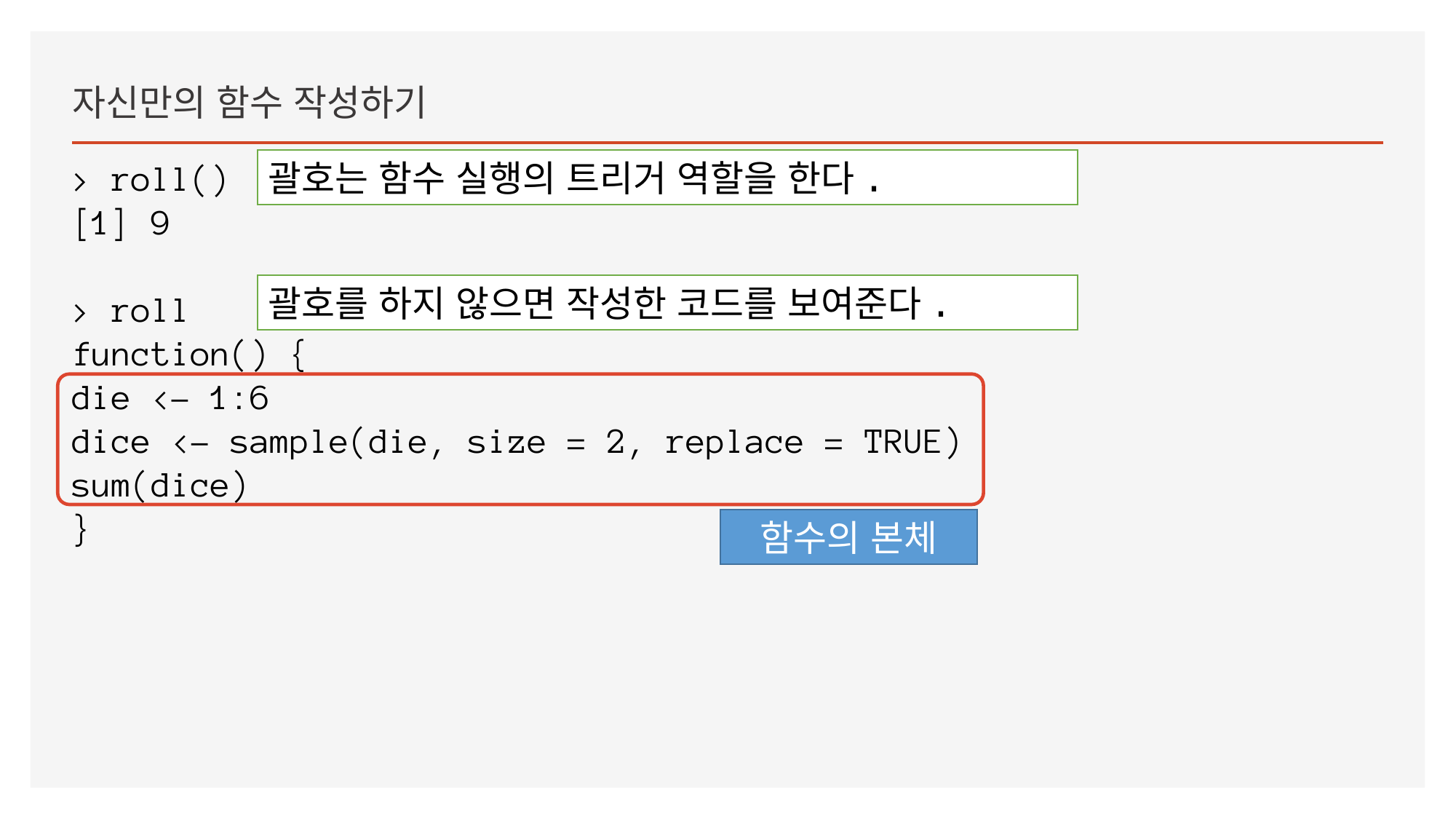

자신만의 함수 작성하기
> roll()
[1] 9

> roll
function() {
die <- 1:6
dice <- sample(die, size = 2, replace = TRUE)
sum(dice)
}
괄호는 함수 실행의 트리거 역할을 한다.
괄호를 하지 않으면 작성한 코드를 보여준다.

함수의 본체